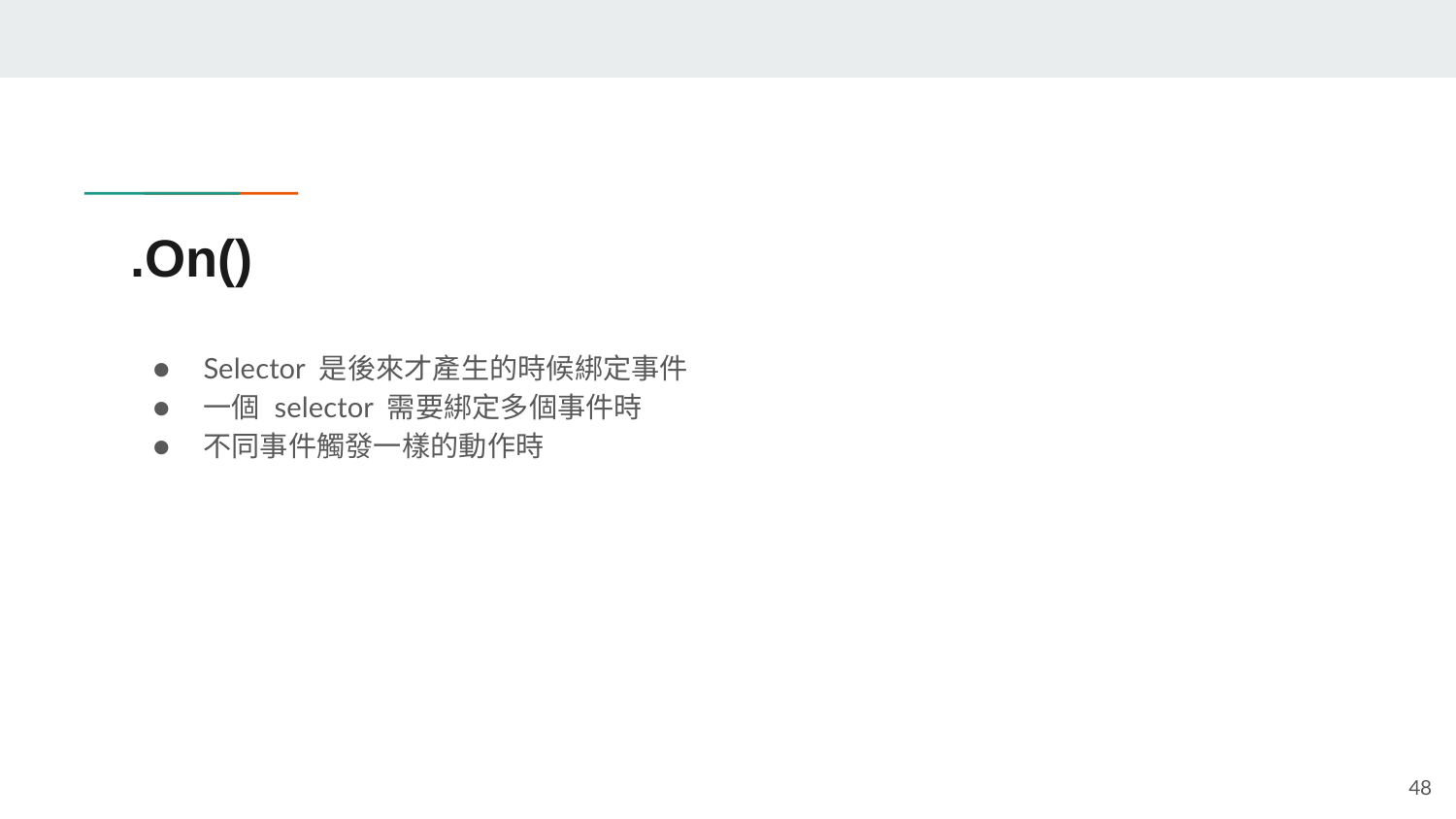

# .On()
Selector 是後來才產生的時候綁定事件
一個 selector 需要綁定多個事件時
不同事件觸發一樣的動作時
48